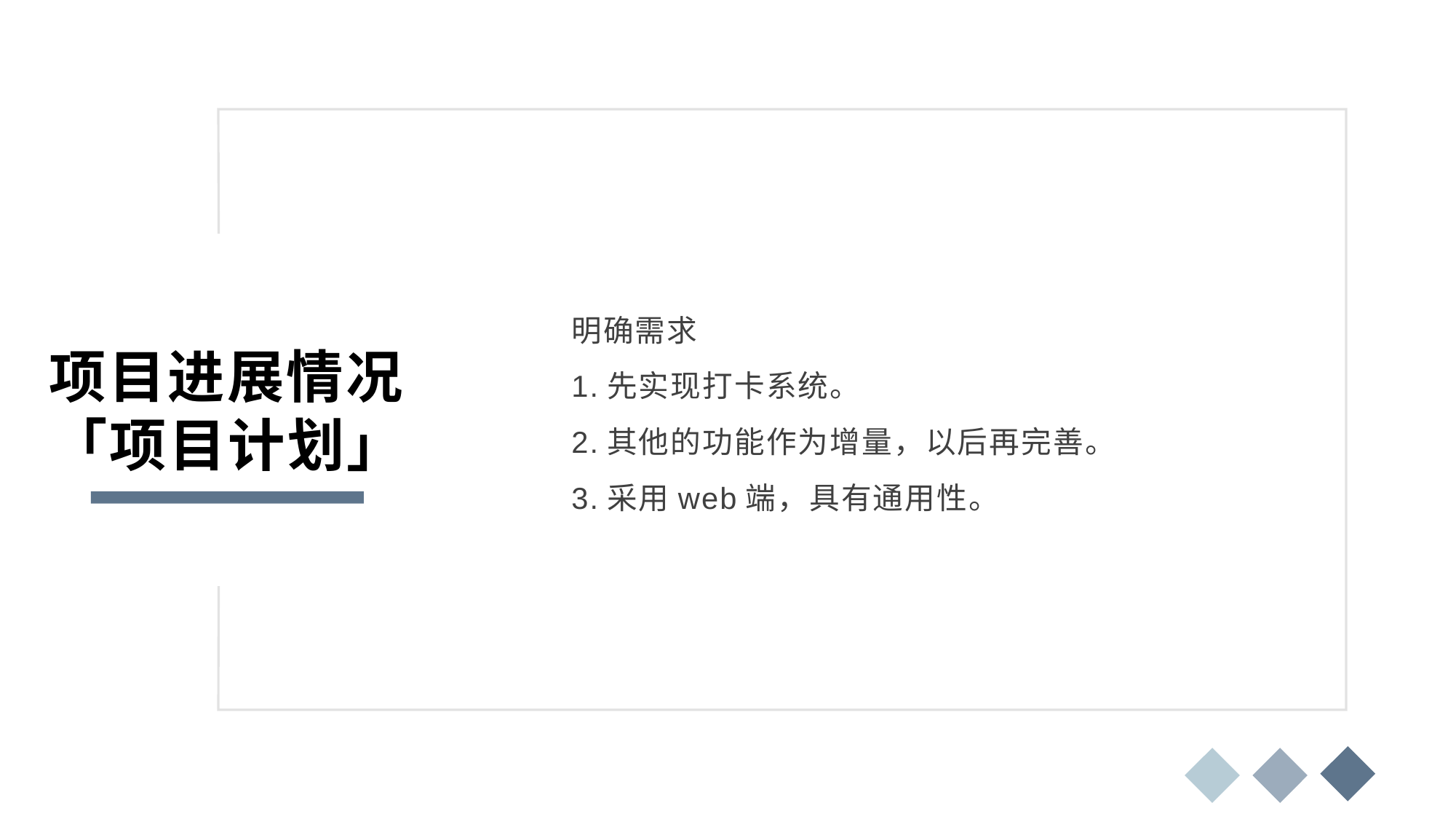

明确需求
1.先实现打卡系统。
2.其他的功能作为增量，以后再完善。
3.采用web端，具有通用性。
项目进展情况「项目计划」